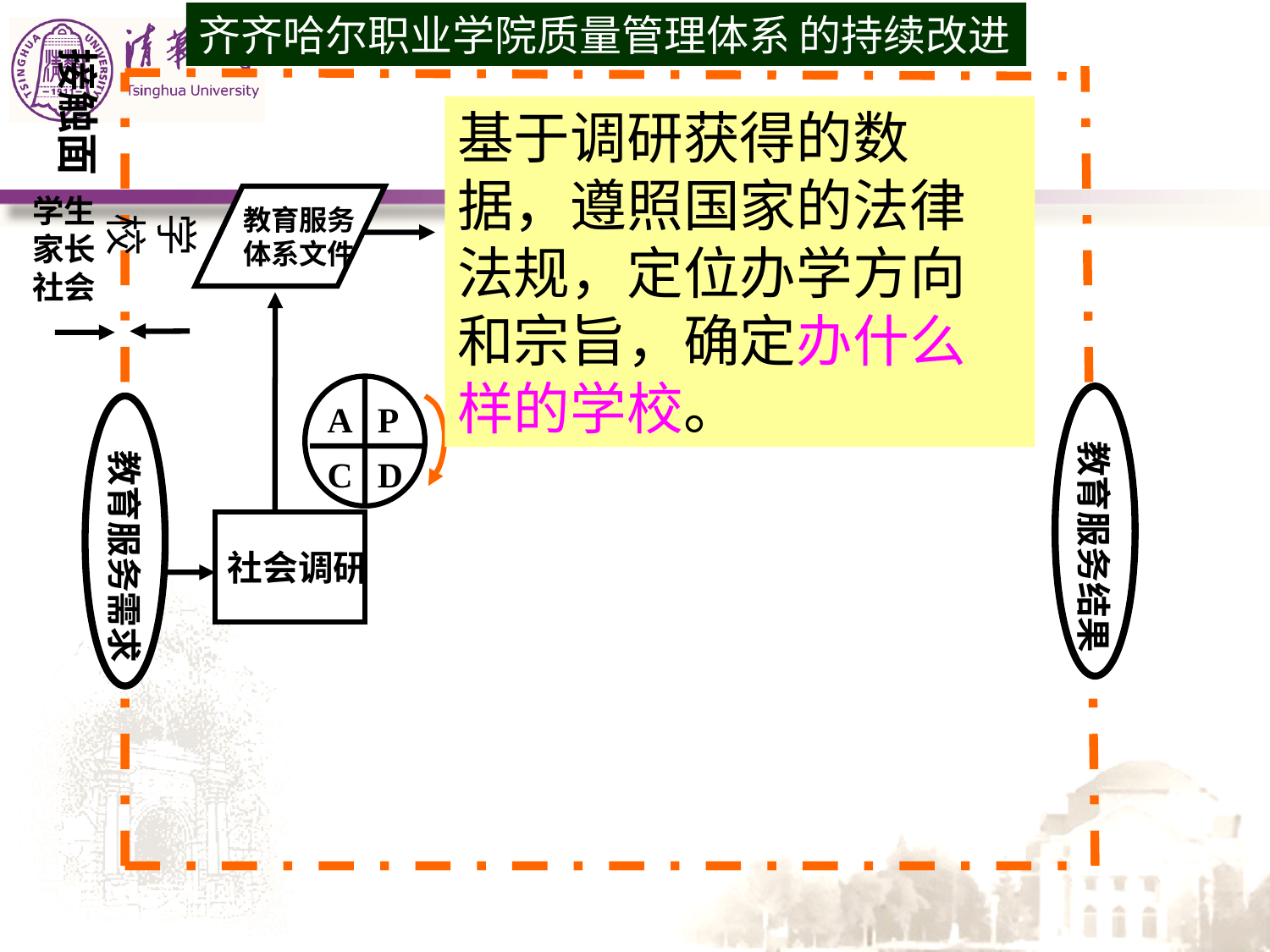

齐齐哈尔职业学院质量管理体系
的持续改进
接触面

基于调研获得的数据，遵照国家的法律法规，定位办学方向和宗旨，确定办什么样的学校。
学生
家长
社会
教育服务
体系文件
学  校

A
P

C
D
教育服务结果
教育服务需求

社会调研